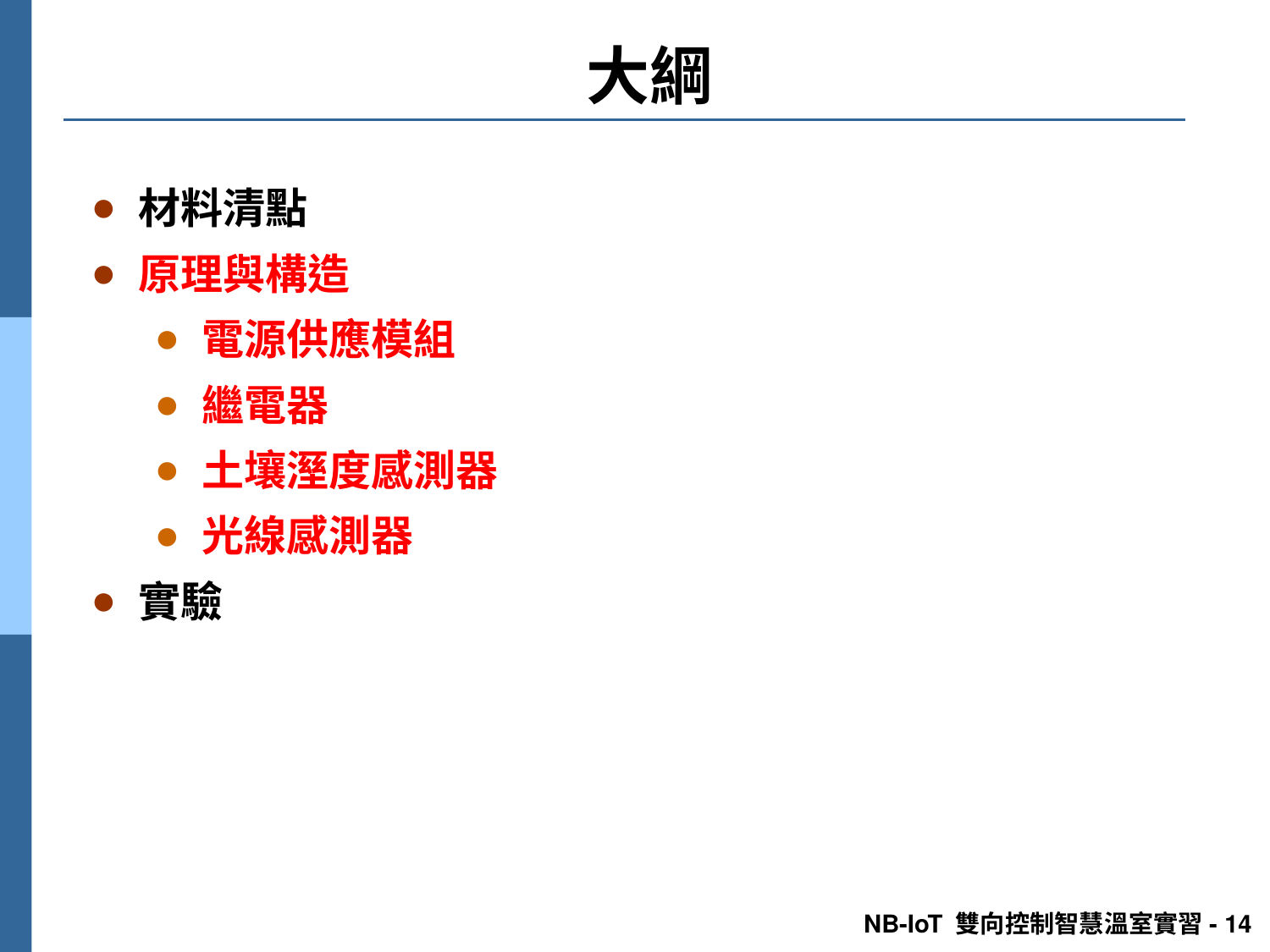

# 大綱
材料清點
原理與構造
電源供應模組
繼電器
土壤溼度感測器
光線感測器
實驗